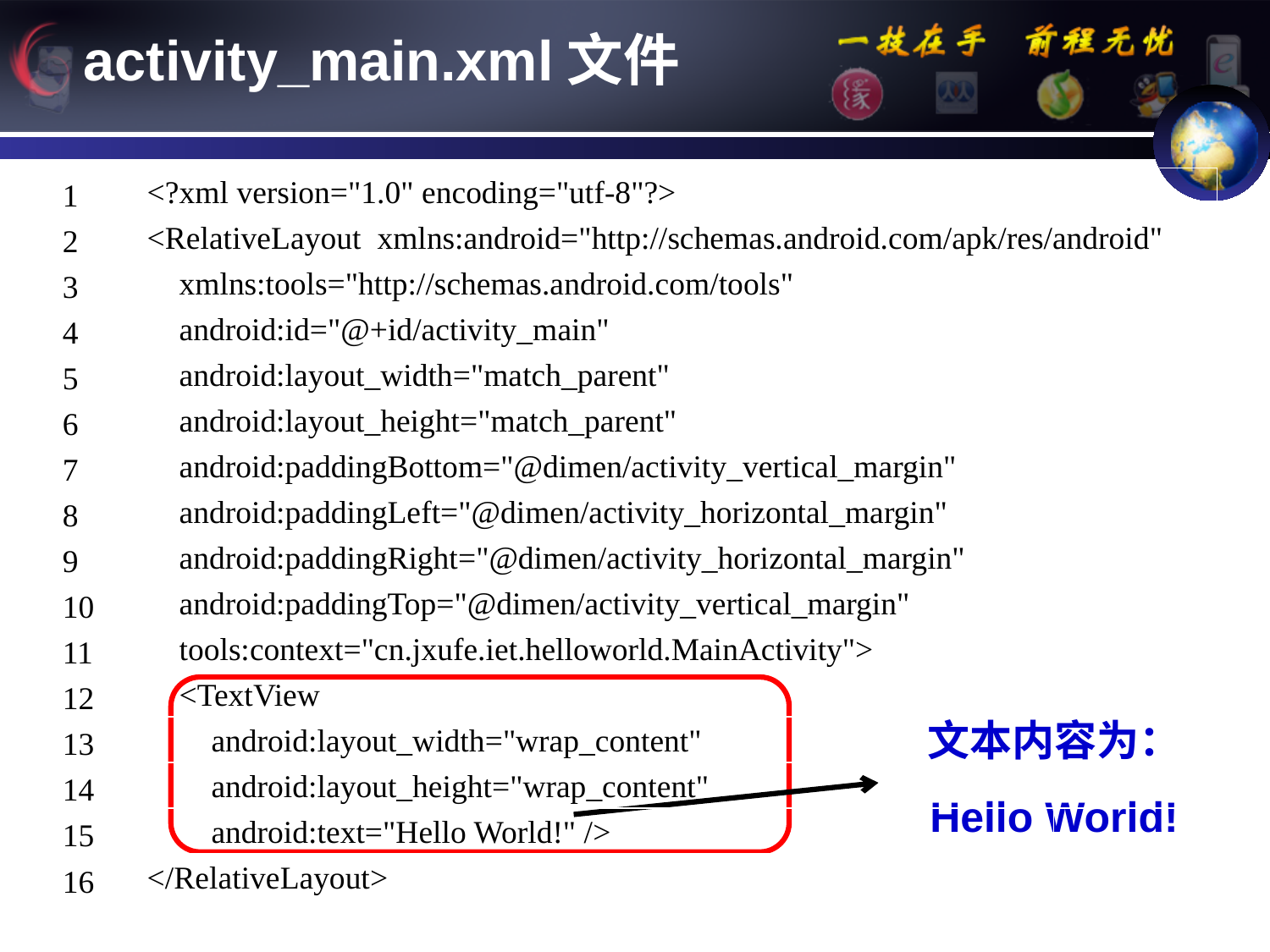

# activity_main.xml文件

| 1 | <?xml version="1.0" encoding="utf-8"?> |  |  |
| --- | --- | --- | --- |
| 2 | <RelativeLayout xmlns:android="http://schemas.android.com/apk/res/android" |  |  |
| 3 | xmlns:tools="http://schemas.android.com/tools" |  |  |
| 4 | android:id="@+id/activity\_main" |  |  |
| 5 | android:layout\_width="match\_parent" |  |  |
| 6 | android:layout\_height="match\_parent" |  |  |
| 7 | android:paddingBottom="@dimen/activity\_vertical\_margin" |  |  |
| 8 | android:paddingLeft="@dimen/activity\_horizontal\_margin" |  |  |
| 9 | android:paddingRight="@dimen/activity\_horizontal\_margin" |  |  |
| 10 | android:paddingTop="@dimen/activity\_vertical\_margin" |  |  |
| 11 | tools:context="cn.jxufe.iet.helloworld.MainActivity"> |  |  |
| 12 | <TextView |  |  |
| 13 | android:layout\_width="wrap\_content" |  |  |
| 14 | android:layout\_height="wrap\_content" |  |  |
| 15 | android:text="Hello World!" /> |  |  |
| 16 | </RelativeLayout> |  |  |

文本内容为：
Hello World!